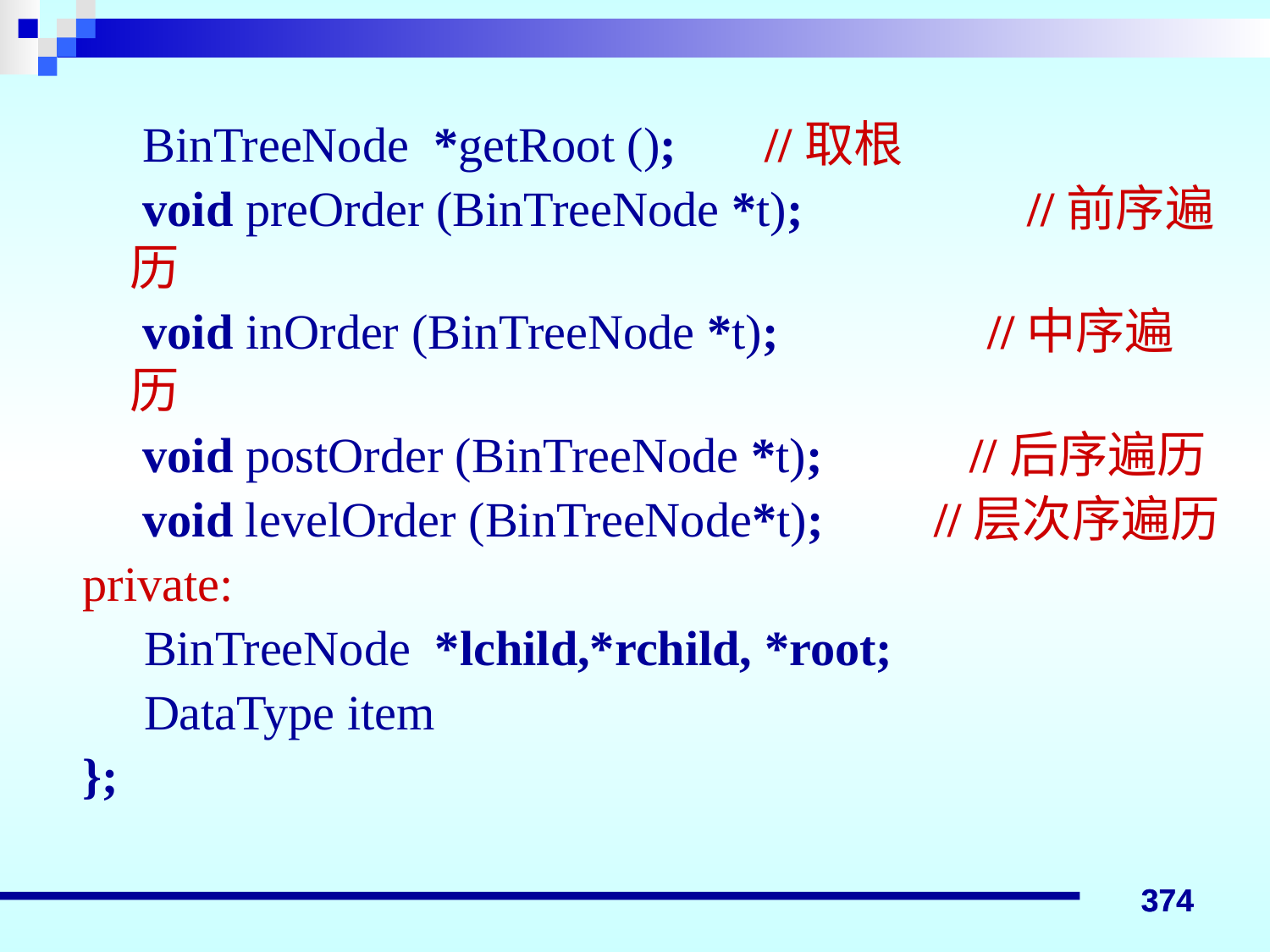

BinTreeNode  *getRoot ();	//取根
	 void preOrder (BinTreeNode *t);	           //前序遍历
	 void inOrder (BinTreeNode *t);                 //中序遍历
	 void postOrder (BinTreeNode *t);            //后序遍历
	 void levelOrder (BinTreeNode*t);         //层次序遍历
private:
     BinTreeNode  *lchild,*rchild, *root;
     DataType item
};
374
374